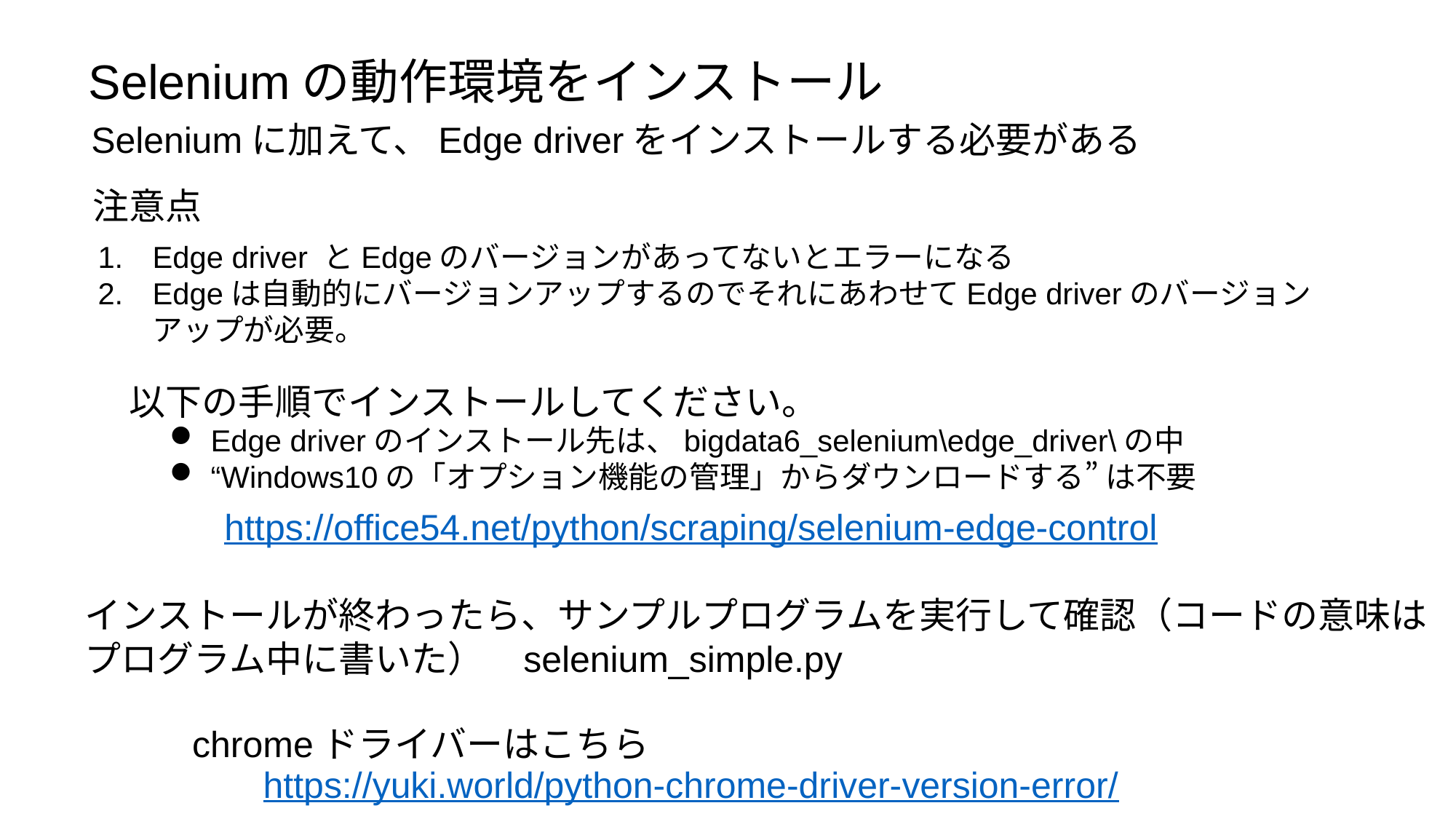

Seleniumの動作環境をインストール
Seleniumに加えて、Edge driverをインストールする必要がある
注意点
Edge driver とEdgeのバージョンがあってないとエラーになる
Edgeは自動的にバージョンアップするのでそれにあわせてEdge driverのバージョンアップが必要。
以下の手順でインストールしてください。
Edge driverのインストール先は、bigdata6_selenium\edge_driver\の中
“Windows10の「オプション機能の管理」からダウンロードする” は不要
https://office54.net/python/scraping/selenium-edge-control

インストールが終わったら、サンプルプログラムを実行して確認（コードの意味はプログラム中に書いた）
selenium_simple.py
chromeドライバーはこちら
https://yuki.world/python-chrome-driver-version-error/